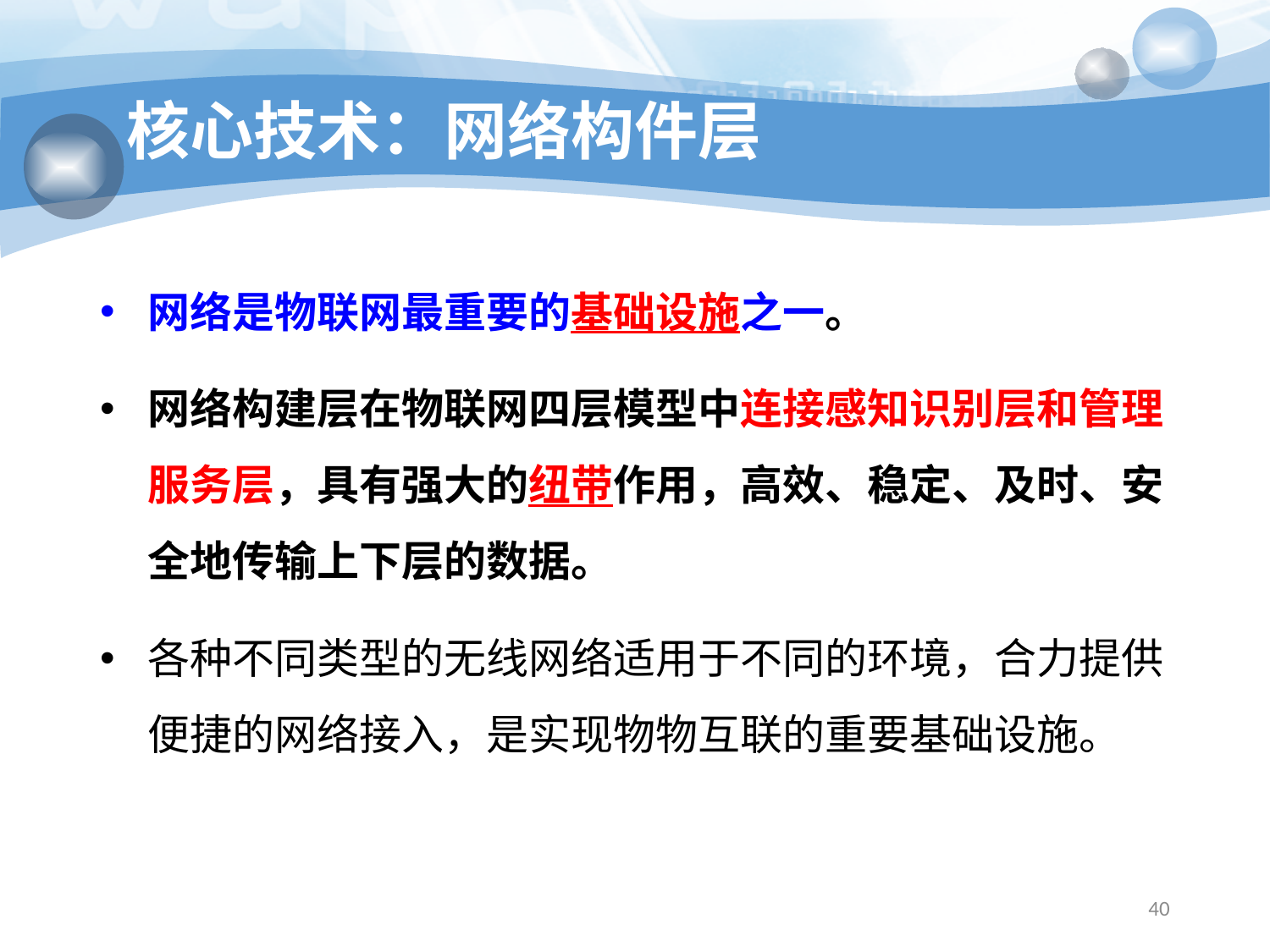

# 核心技术：网络构件层
网络是物联网最重要的基础设施之一。
网络构建层在物联网四层模型中连接感知识别层和管理服务层，具有强大的纽带作用，高效、稳定、及时、安全地传输上下层的数据。
各种不同类型的无线网络适用于不同的环境，合力提供便捷的网络接入，是实现物物互联的重要基础设施。

40